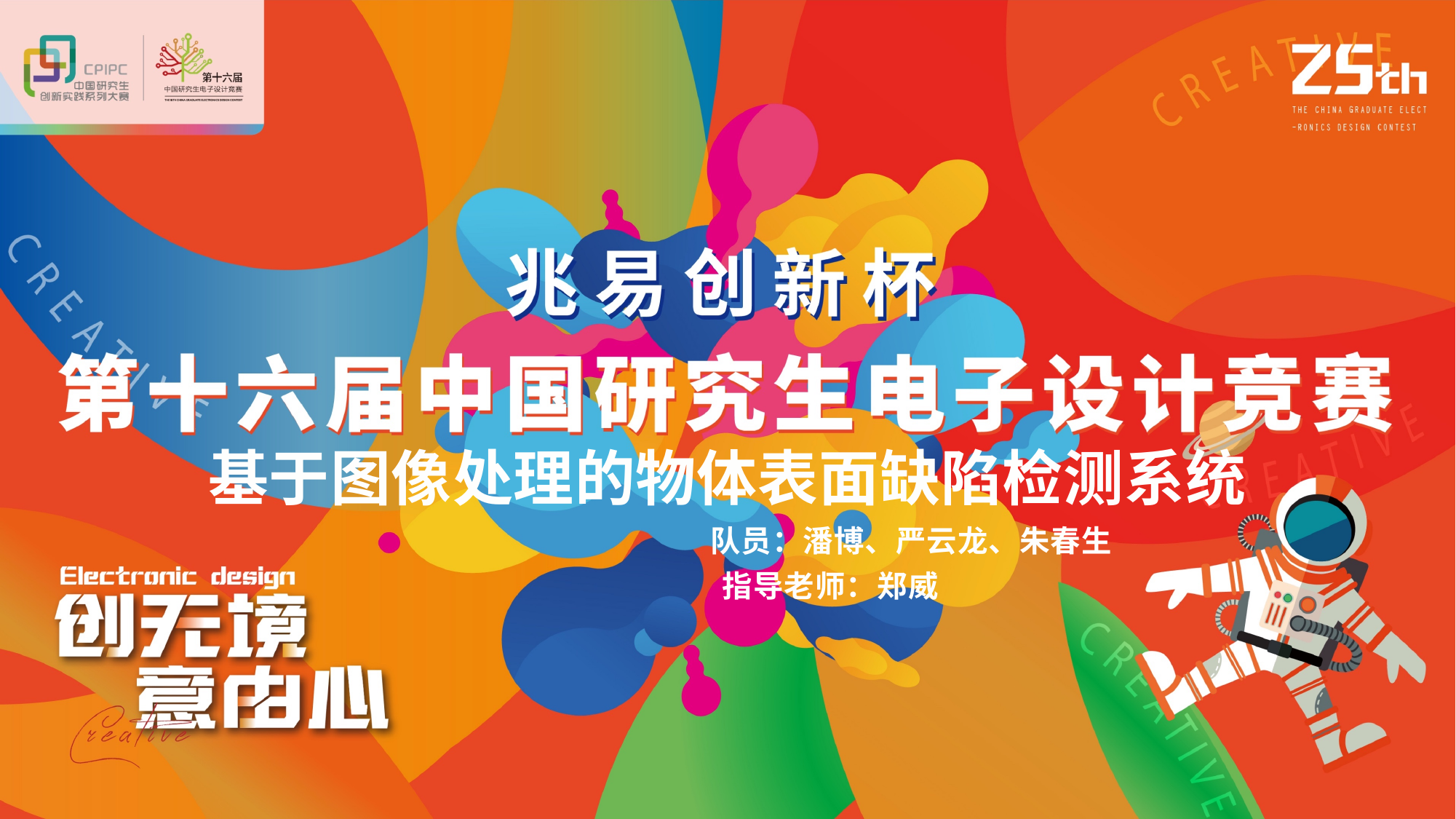

#
基于图像处理的物体表面缺陷检测系统
                                               队员：潘博、严云龙、朱春生
                          指导老师：郑威